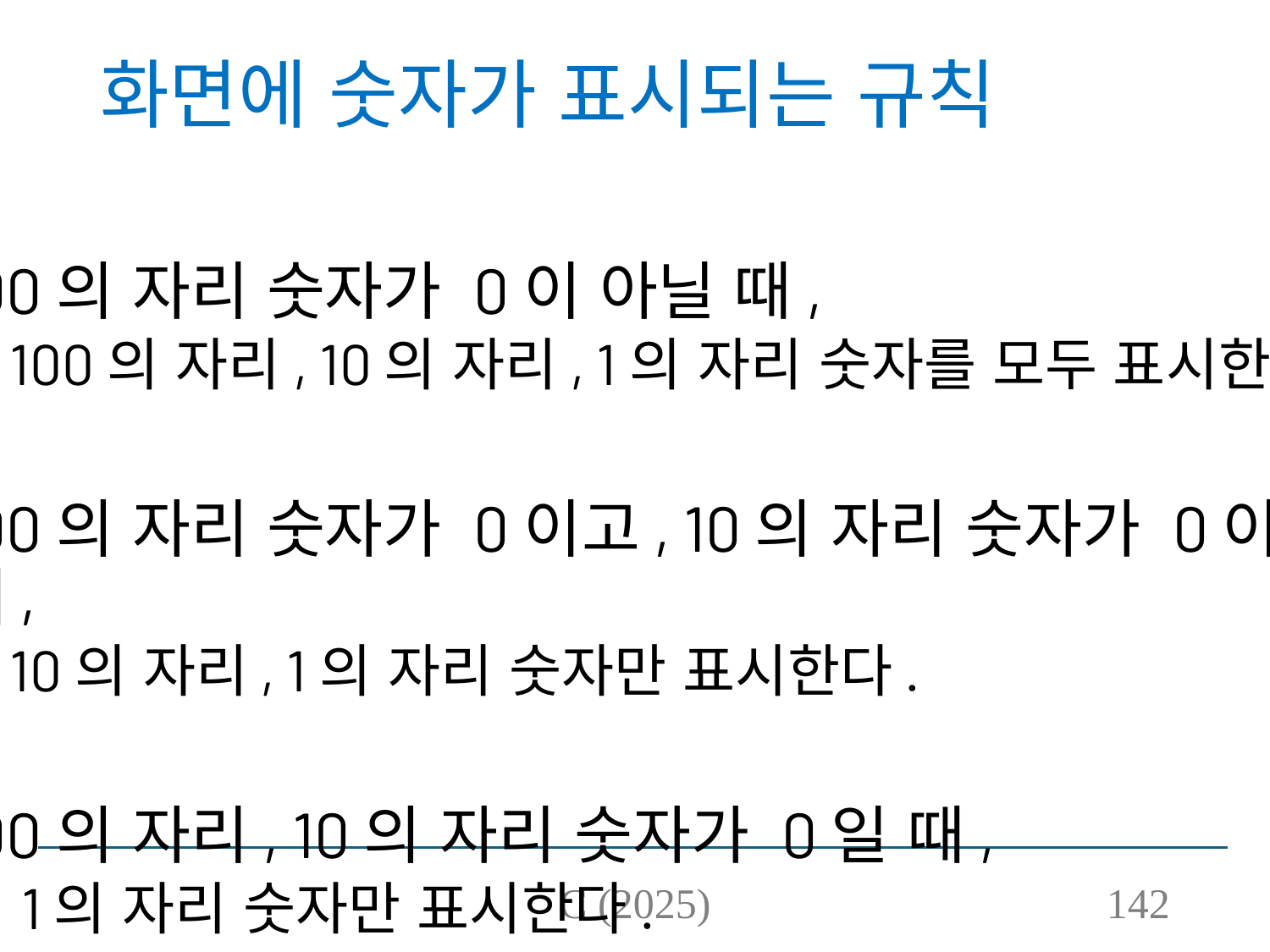

# 화면에 숫자가 표시되는 규칙
100의 자리 숫자가 0이 아닐 때,
100의 자리, 10의 자리, 1의 자리 숫자를 모두 표시한다.

100의 자리 숫자가 0이고, 10의 자리 숫자가 0이 아닐 때,
10의 자리, 1의 자리 숫자만 표시한다.

100의 자리, 10의 자리 숫자가 0일 때,
 1의 자리 숫자만 표시한다.

C (2025)
142